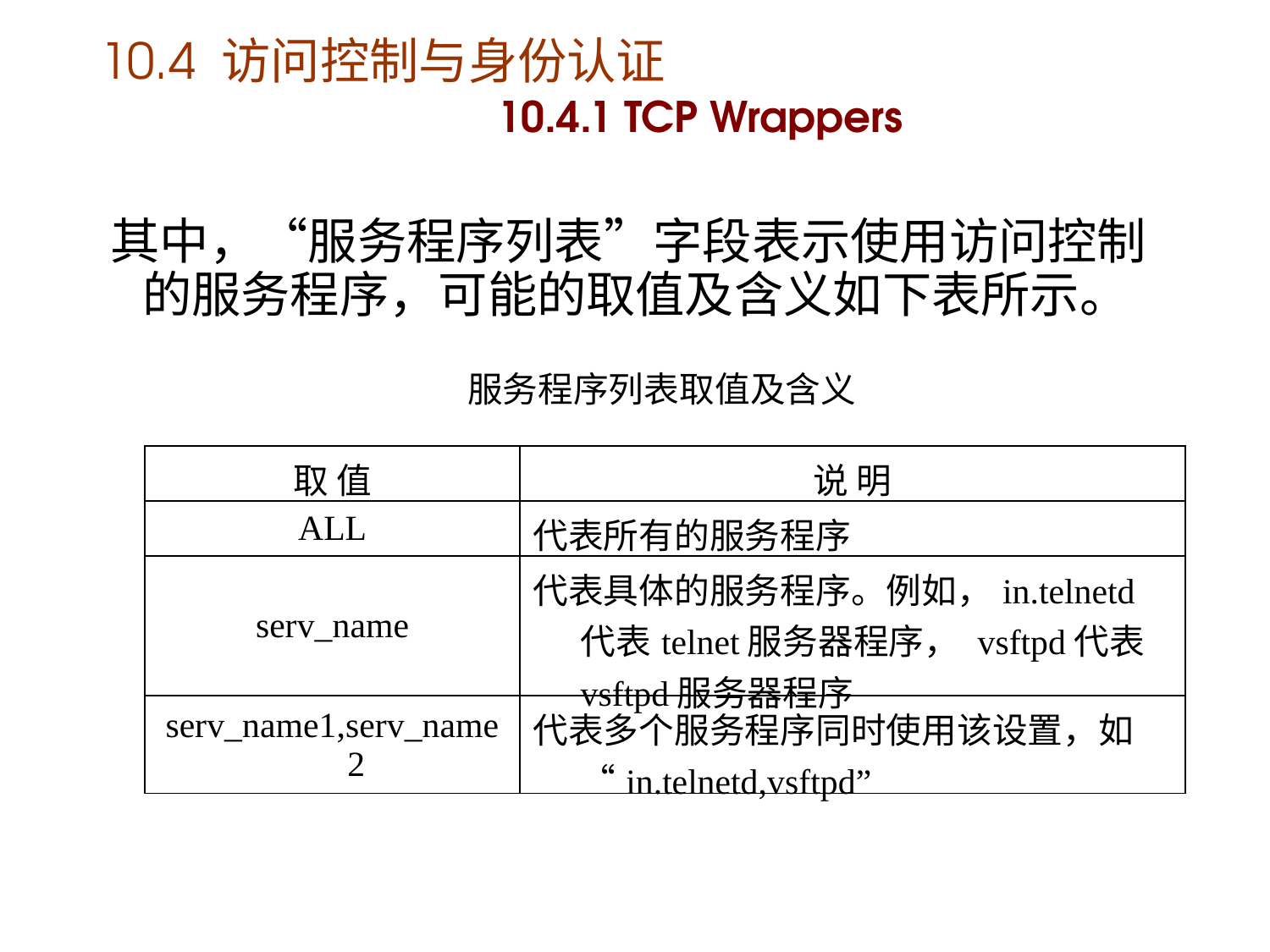

# 10.4 访问控制与身份认证 10.4.1 TCP Wrappers
其中，“服务程序列表”字段表示使用访问控制的服务程序，可能的取值及含义如下表所示。
服务程序列表取值及含义
| 取 值 | 说 明 |
| --- | --- |
| ALL | 代表所有的服务程序 |
| serv\_name | 代表具体的服务程序。例如，in.telnetd代表telnet服务器程序， vsftpd代表vsftpd服务器程序 |
| serv\_name1,serv\_name2 | 代表多个服务程序同时使用该设置，如“in.telnetd,vsftpd” |